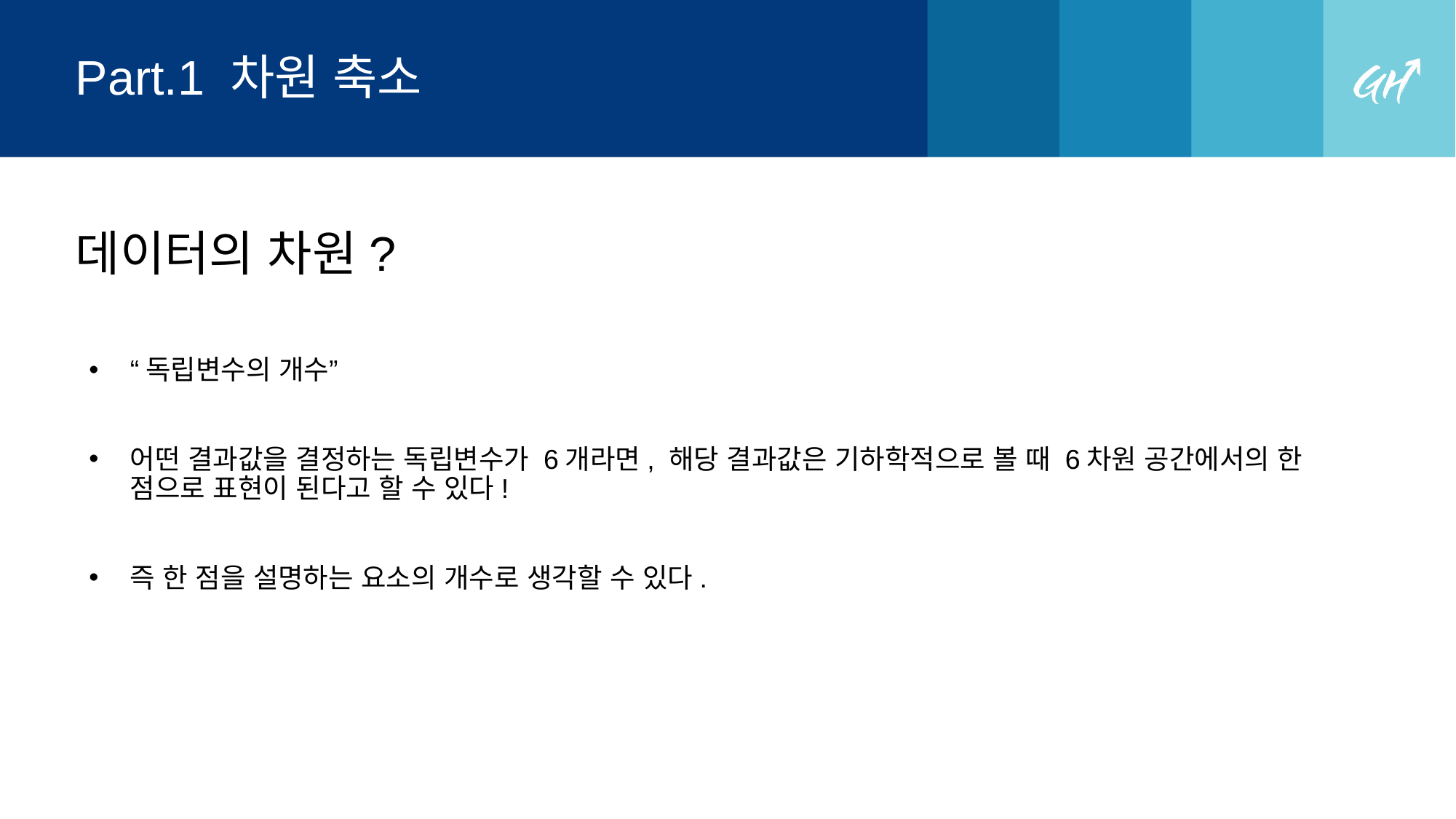

# Part.1 차원 축소
데이터의 차원?
“독립변수의 개수”

어떤 결과값을 결정하는 독립변수가 6개라면, 해당 결과값은 기하학적으로 볼 때 6차원 공간에서의 한 점으로 표현이 된다고 할 수 있다!

즉 한 점을 설명하는 요소의 개수로 생각할 수 있다.